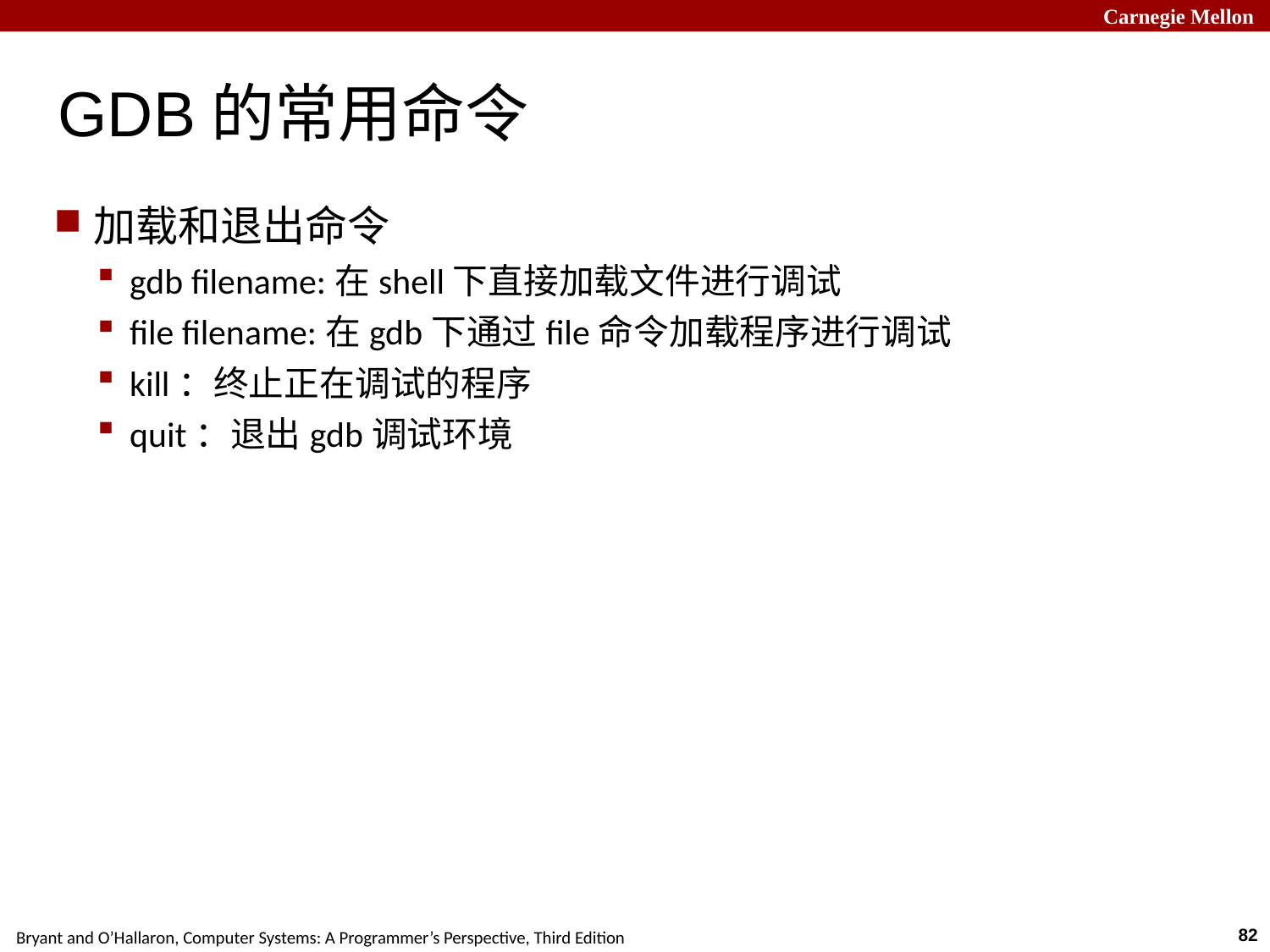

GDB的常用命令
加载和退出命令
gdb filename:在shell下直接加载文件进行调试
file filename:在gdb下通过file命令加载程序进行调试
kill：终止正在调试的程序
quit：退出gdb调试环境